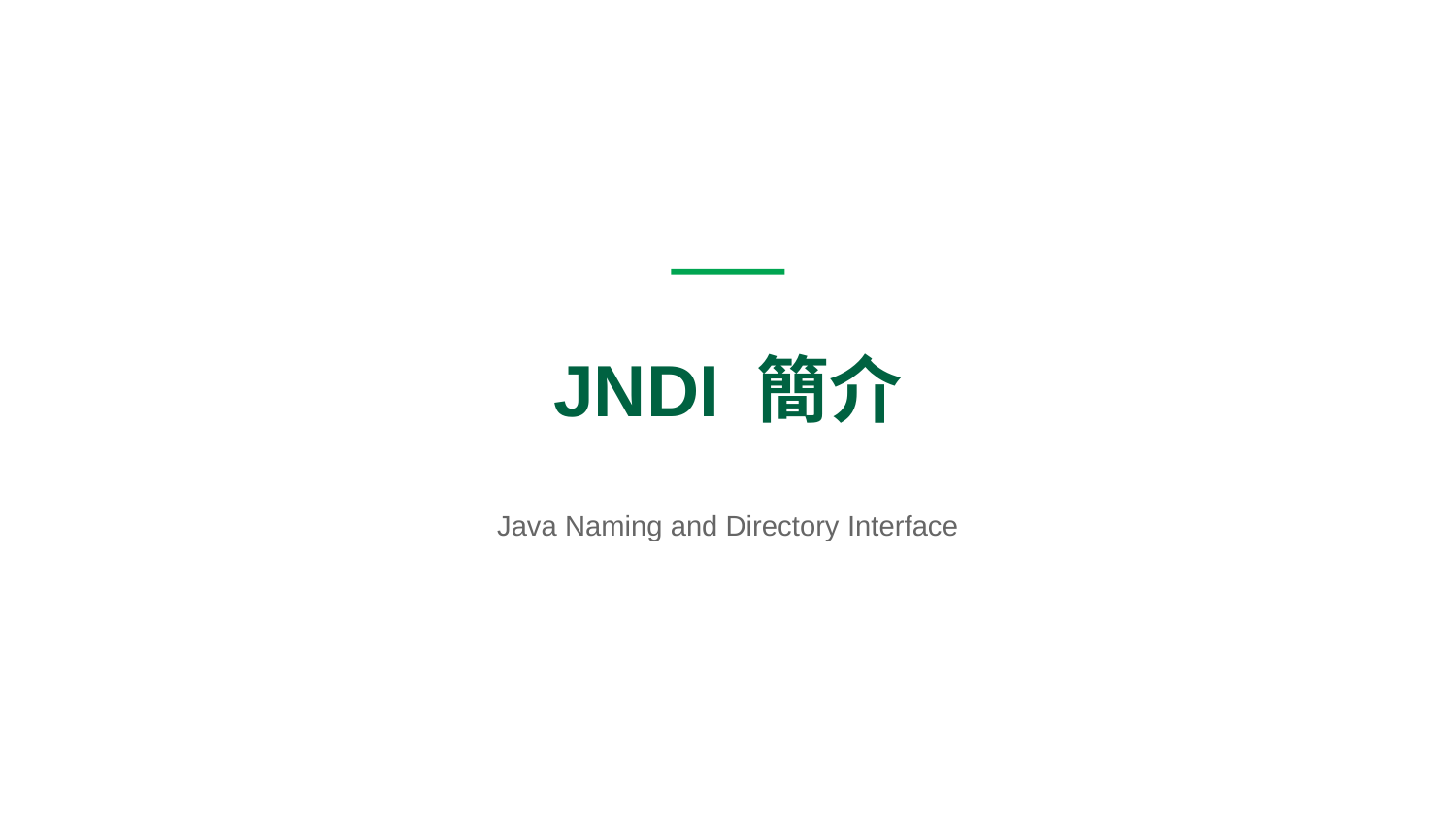

JNDI 簡介
Java Naming and Directory Interface